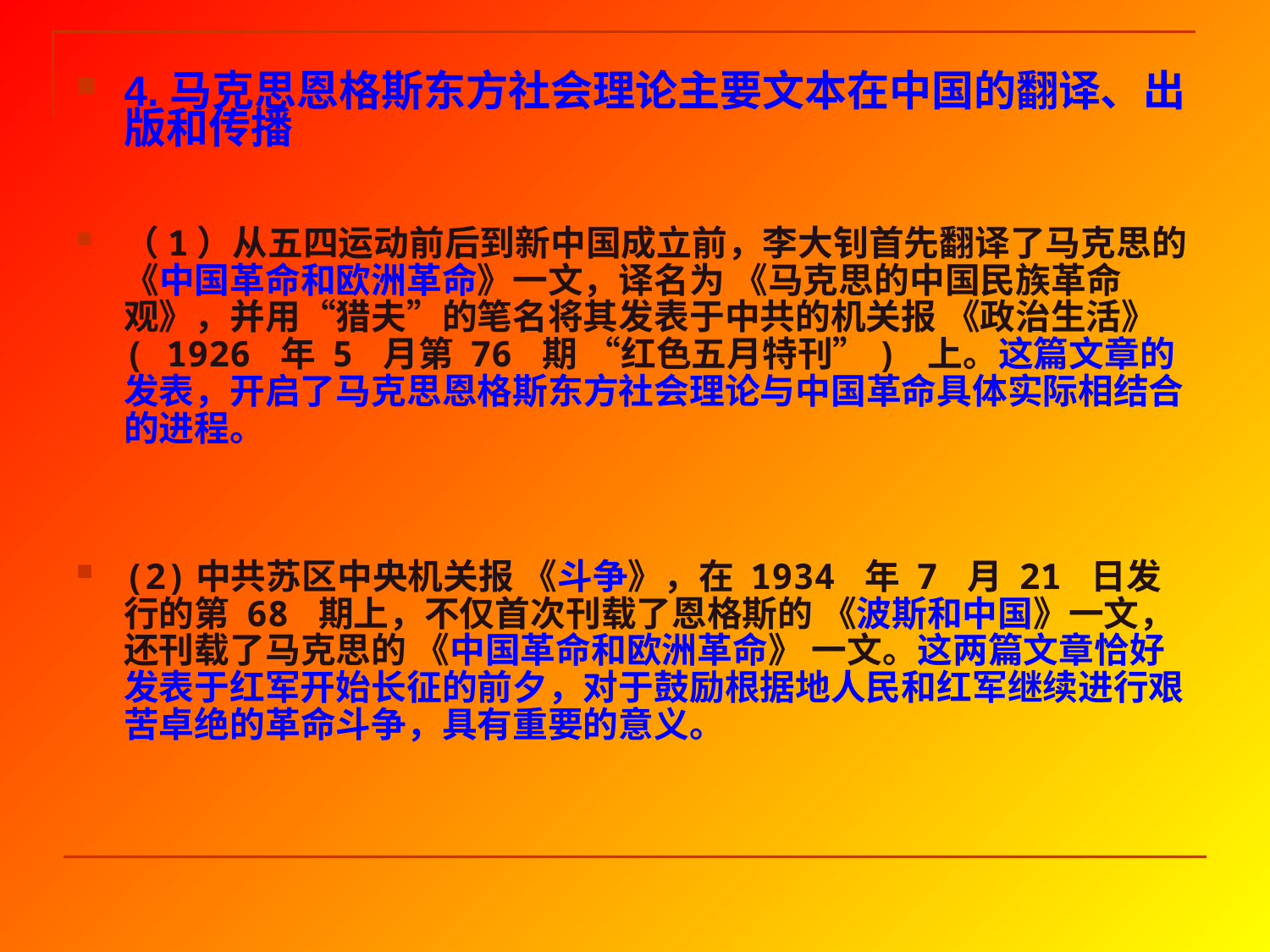

4.马克思恩格斯东方社会理论主要文本在中国的翻译、出版和传播

（1）从五四运动前后到新中国成立前，李大钊首先翻译了马克思的 《中国革命和欧洲革命》一文，译名为 《马克思的中国民族革命观》，并用“猎夫”的笔名将其发表于中共的机关报 《政治生活》 ( 1926 年 5 月第 76 期 “红色五月特刊”) 上。这篇文章的发表，开启了马克思恩格斯东方社会理论与中国革命具体实际相结合的进程。

(2)中共苏区中央机关报 《斗争》，在 1934 年 7 月 21 日发行的第 68 期上，不仅首次刊载了恩格斯的 《波斯和中国》一文，还刊载了马克思的 《中国革命和欧洲革命》 一文。这两篇文章恰好发表于红军开始长征的前夕，对于鼓励根据地人民和红军继续进行艰苦卓绝的革命斗争，具有重要的意义。